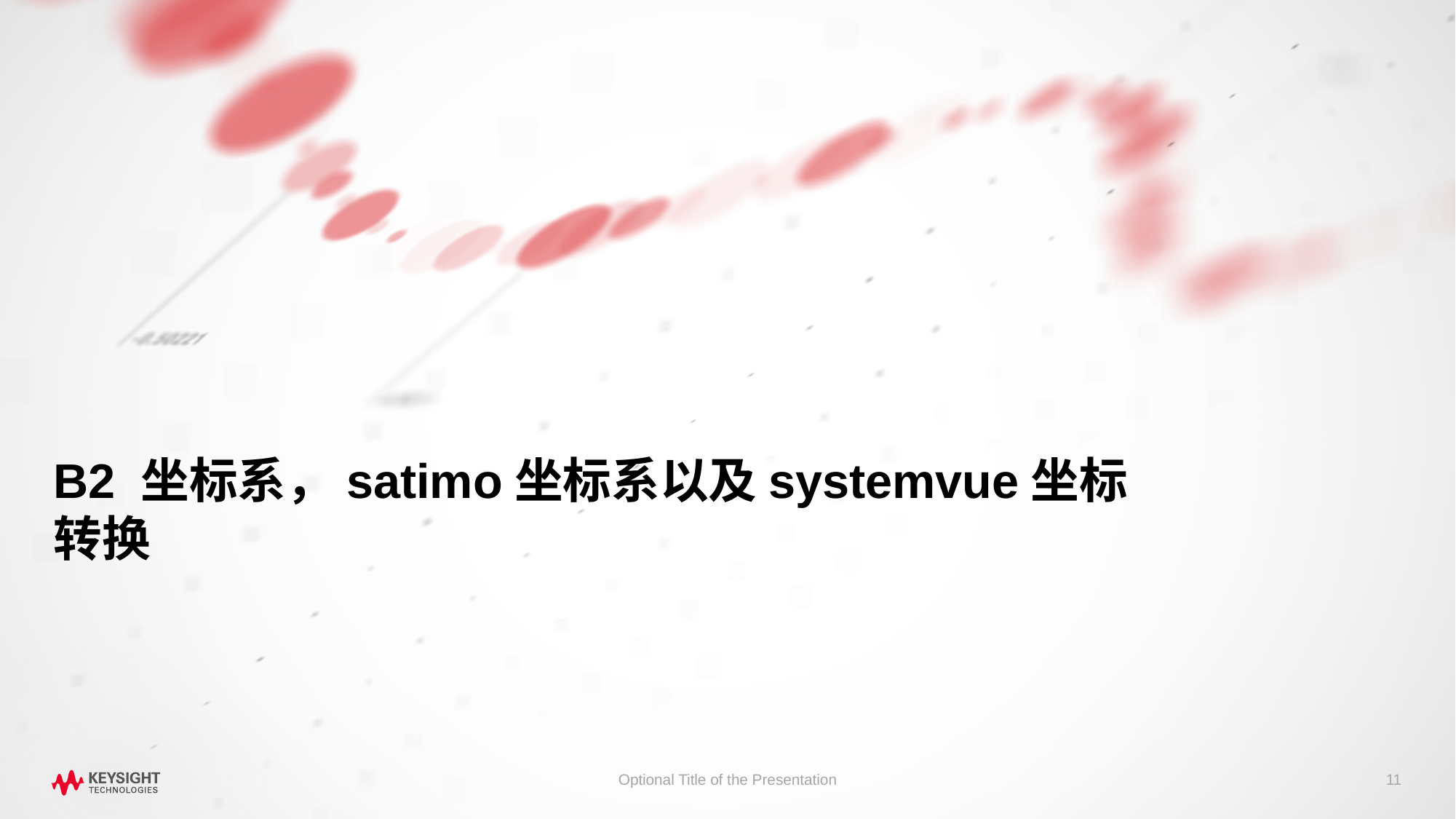

# B2 坐标系，satimo坐标系以及systemvue坐标转换

Optional Title of the Presentation